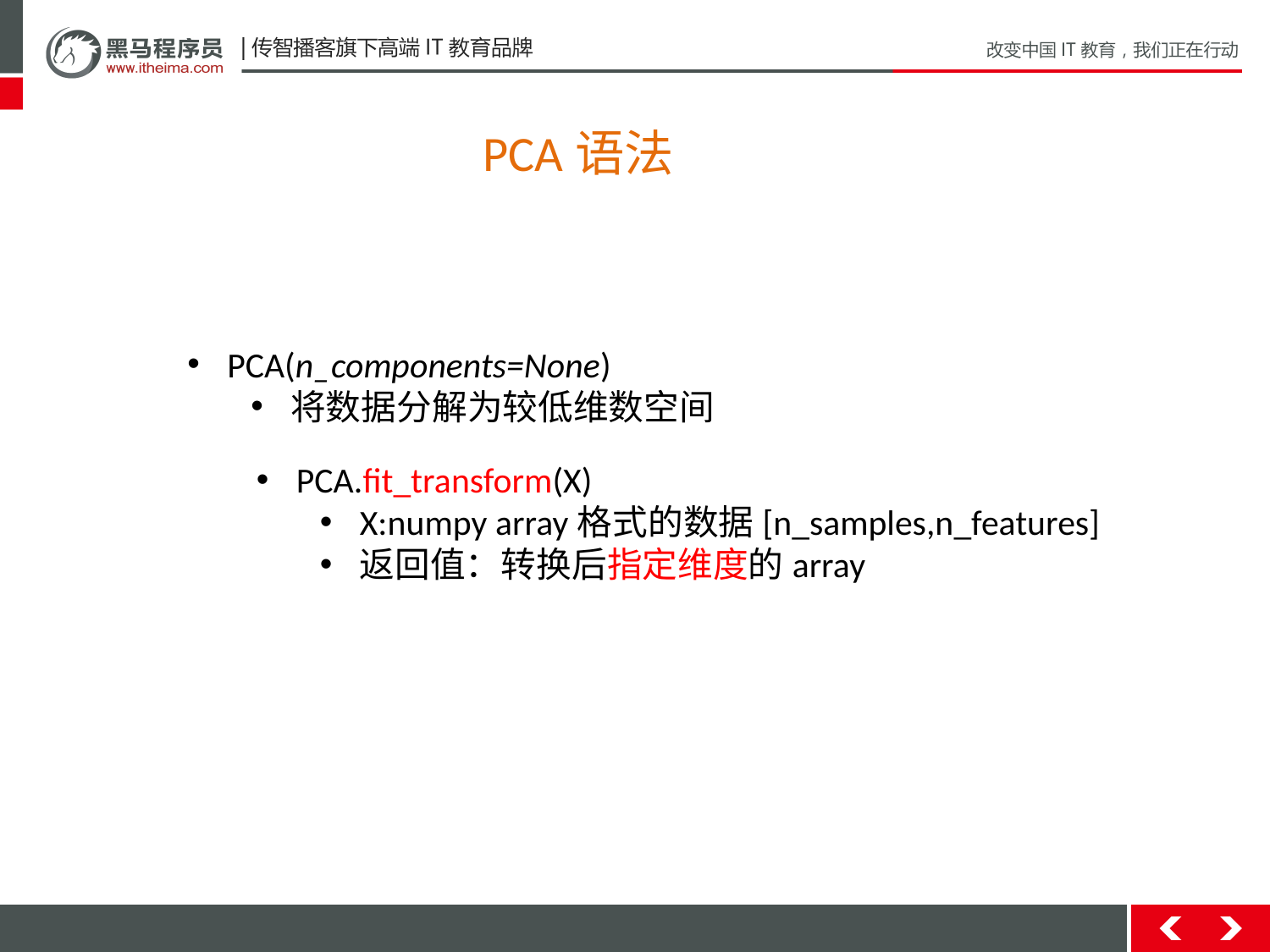

PCA语法
PCA(n_components=None)
将数据分解为较低维数空间
PCA.fit_transform(X)
X:numpy array格式的数据[n_samples,n_features]
返回值：转换后指定维度的array